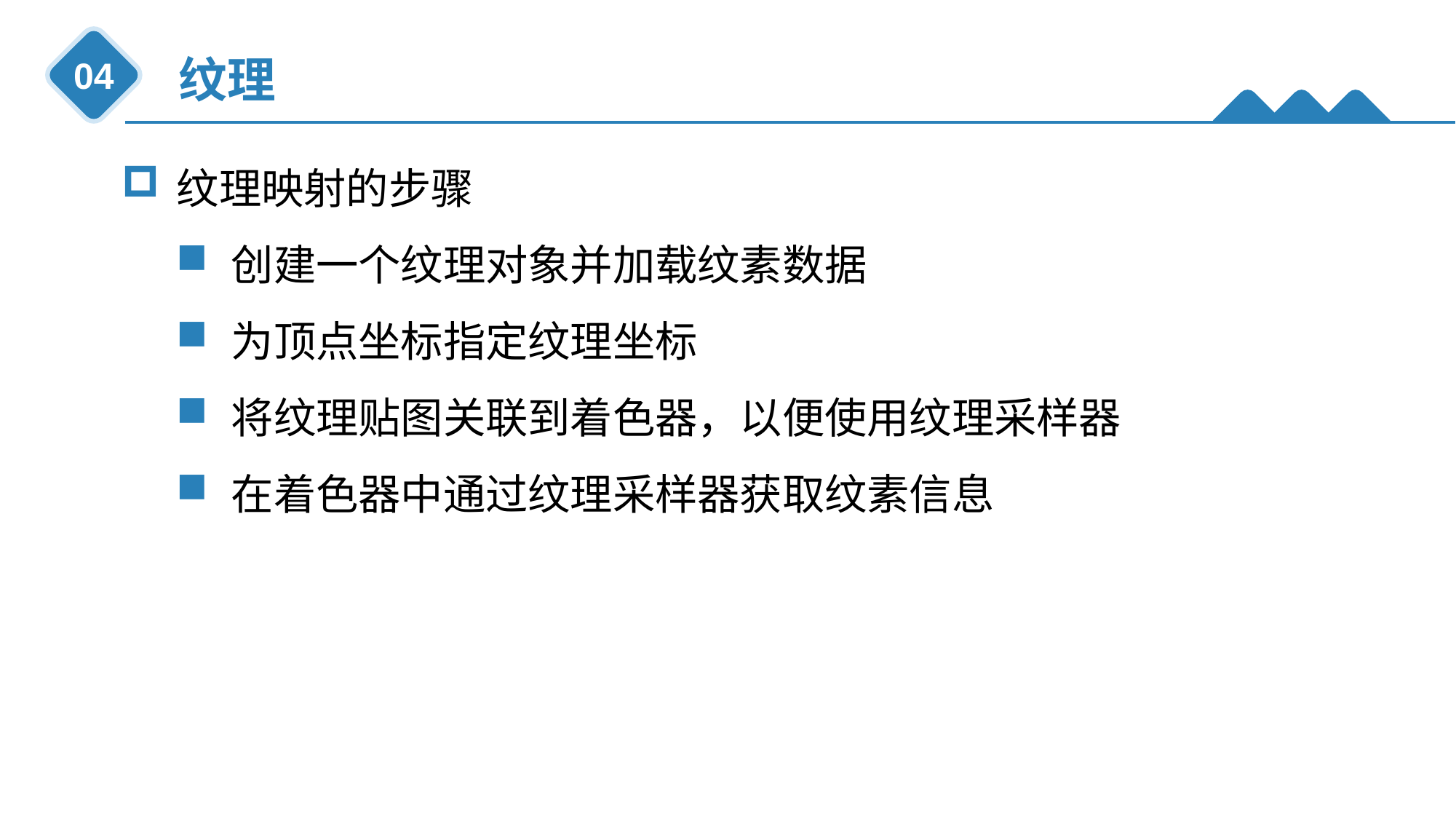

纹理
04

纹理映射的步骤
创建一个纹理对象并加载纹素数据
为顶点坐标指定纹理坐标
将纹理贴图关联到着色器，以便使用纹理采样器
在着色器中通过纹理采样器获取纹素信息